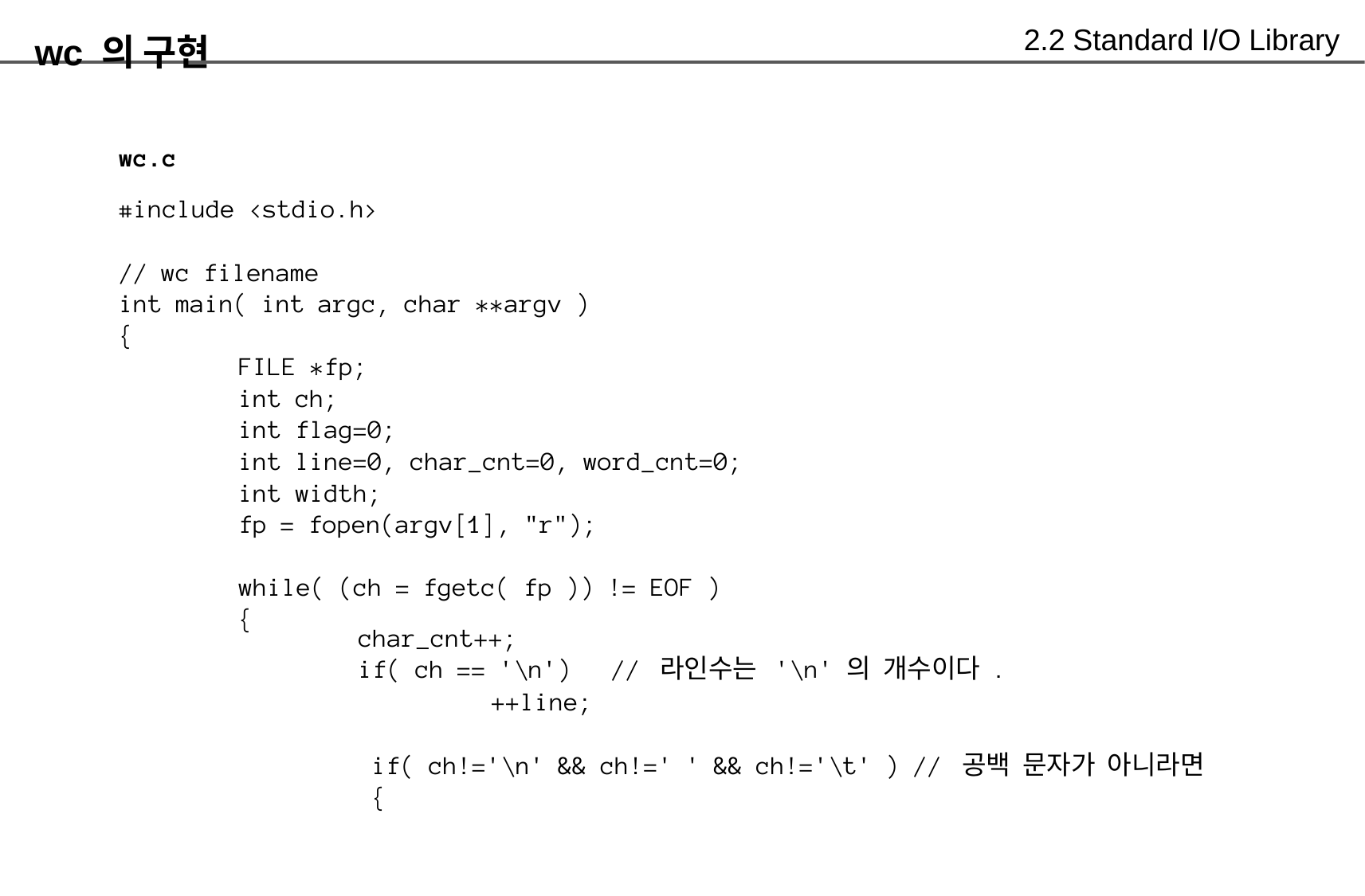

wc 의 구현

	wc.c

	#include  <stdio.h>

	//  wc  filename
	int  main(  int  argc,  char  **argv  )
	{
		FILE  *fp;
		int  ch;
		int  flag=0;
		int  line=0,  char_cnt=0,  word_cnt=0;
		int  width;
		fp  =  fopen(argv[1],  "r");

		while(  (ch  =  fgetc(  fp  ))  !=  EOF  )
		{
2.2 Standard I/O Library

char_cnt++;
if(  ch  ==  '\n')
//  라인수는  '\n' 의  개수이다 .
	++line;

if(  ch!='\n'  &&  ch!='  '  &&  ch!='\t'  )  //  공백  문자가  아니라면
{